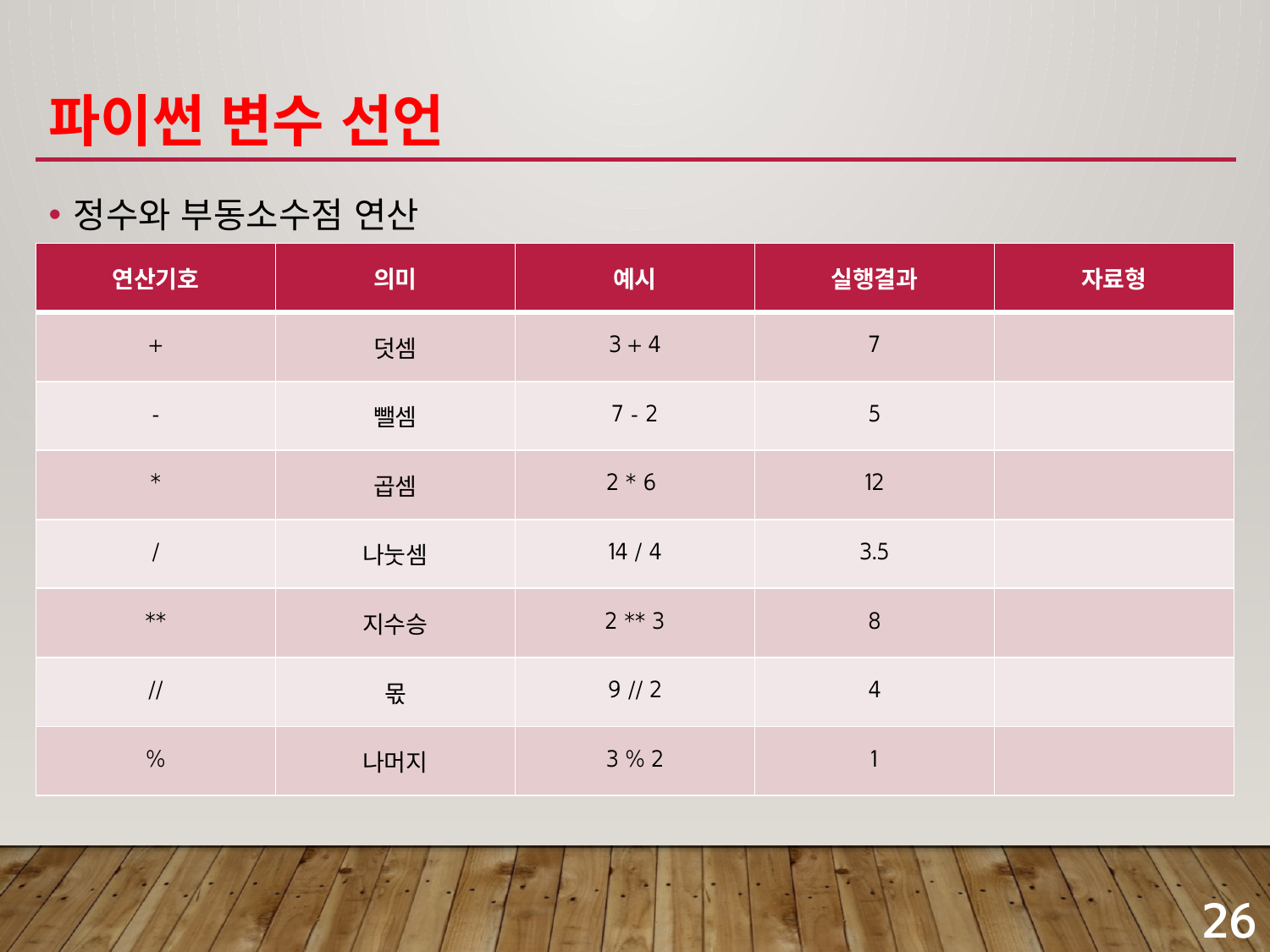

# 파이썬 변수 선언
정수와 부동소수점 연산
| 연산기호 | 의미 | 예시 | 실행결과 | 자료형 |
| --- | --- | --- | --- | --- |
| + | 덧셈 | 3 + 4 | 7 |  |
| - | 뺄셈 | 7 - 2 | 5 |  |
| \* | 곱셈 | 2 \* 6 | 12 |  |
| / | 나눗셈 | 14 / 4 | 3.5 |  |
| \*\* | 지수승 | 2 \*\* 3 | 8 |  |
| // | 몫 | 9 // 2 | 4 |  |
| % | 나머지 | 3 % 2 | 1 |  |